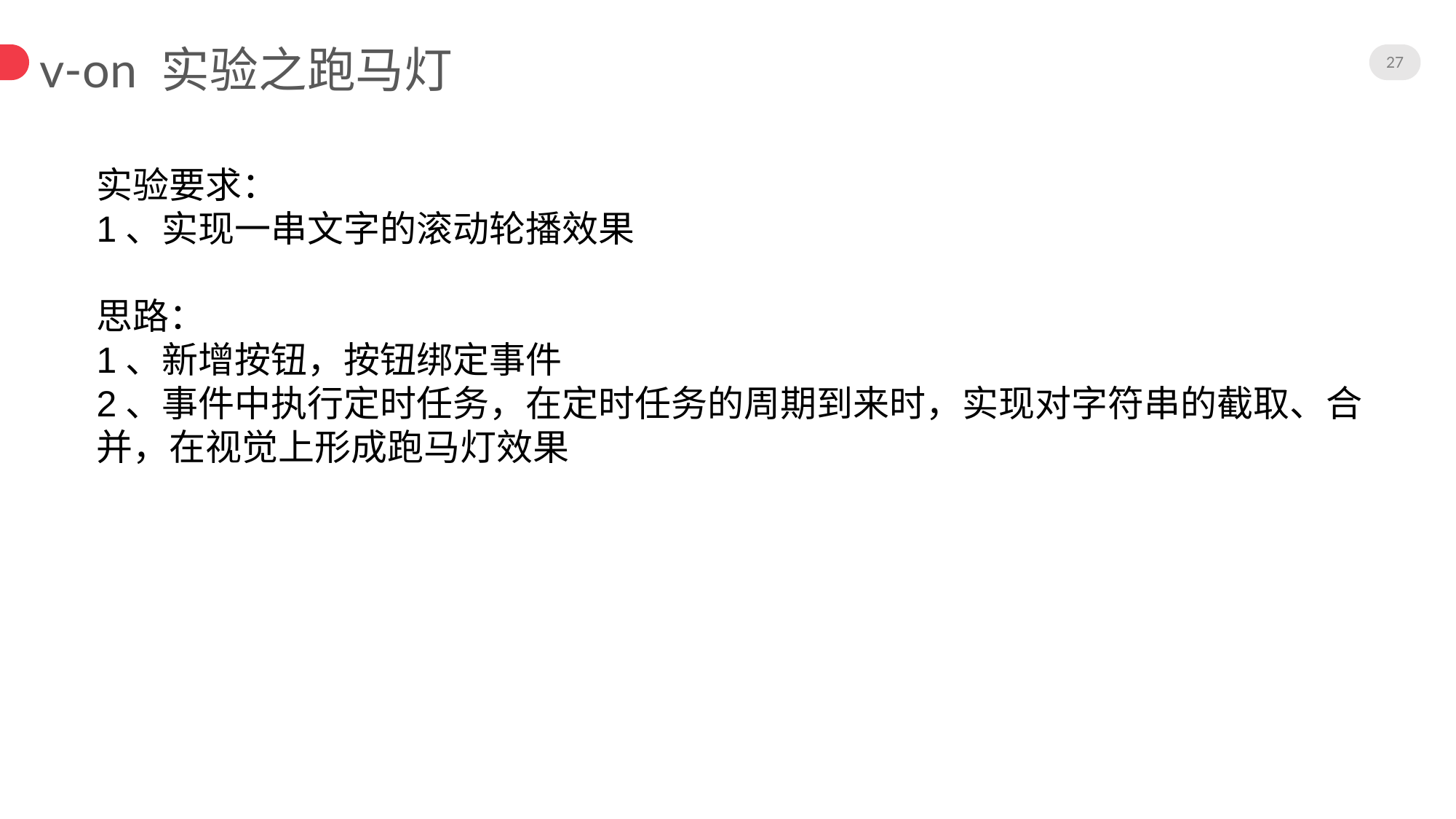

27
v-on 实验之跑马灯
实验要求：
1、实现一串文字的滚动轮播效果

思路：
1、新增按钮，按钮绑定事件
2、事件中执行定时任务，在定时任务的周期到来时，实现对字符串的截取、合并，在视觉上形成跑马灯效果